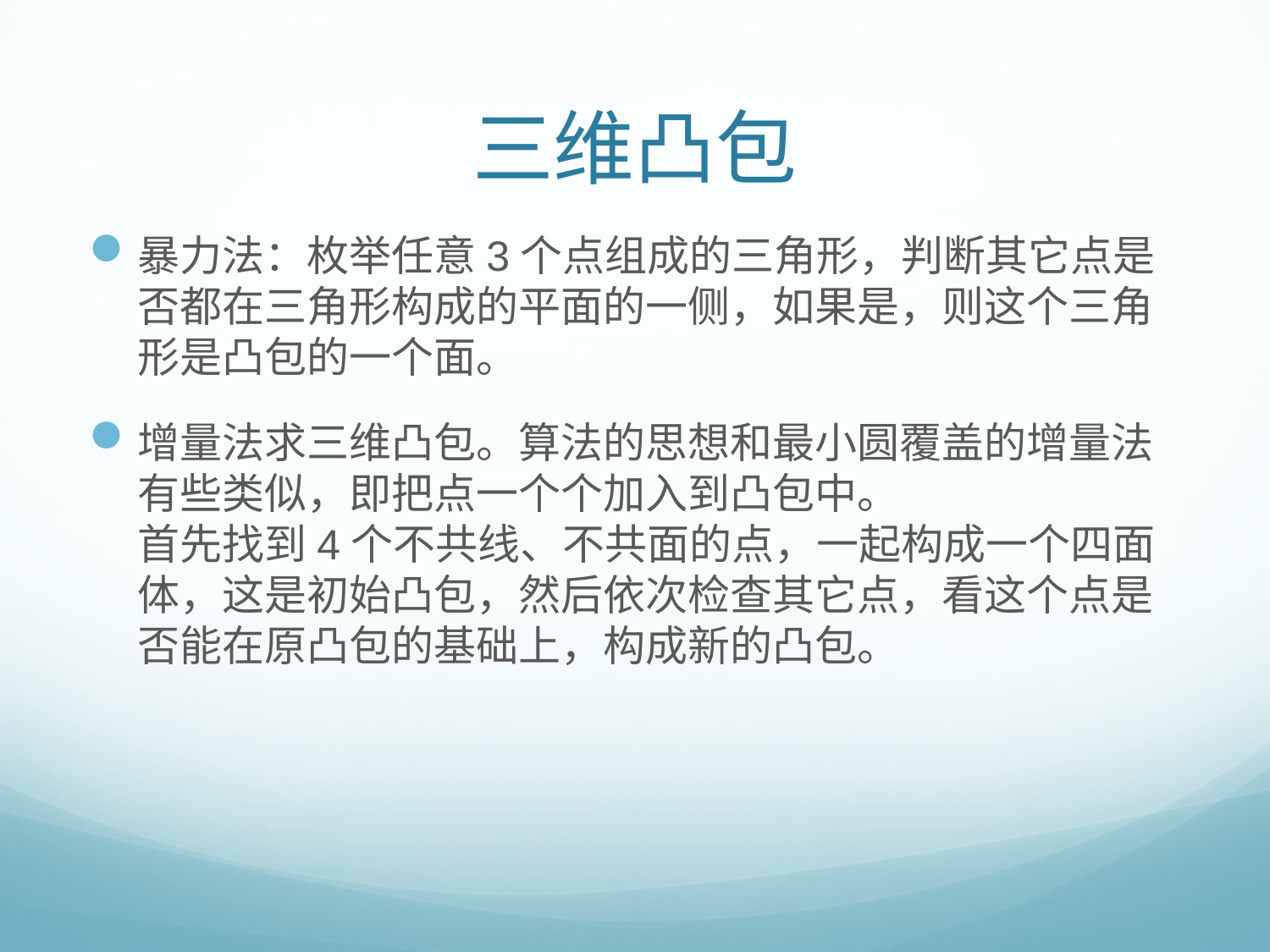

# 三维凸包
暴力法：枚举任意3个点组成的三角形，判断其它点是否都在三角形构成的平面的一侧，如果是，则这个三角形是凸包的一个面。
增量法求三维凸包。算法的思想和最小圆覆盖的增量法有些类似，即把点一个个加入到凸包中。
首先找到4个不共线、不共面的点，一起构成一个四面体，这是初始凸包，然后依次检查其它点，看这个点是否能在原凸包的基础上，构成新的凸包。